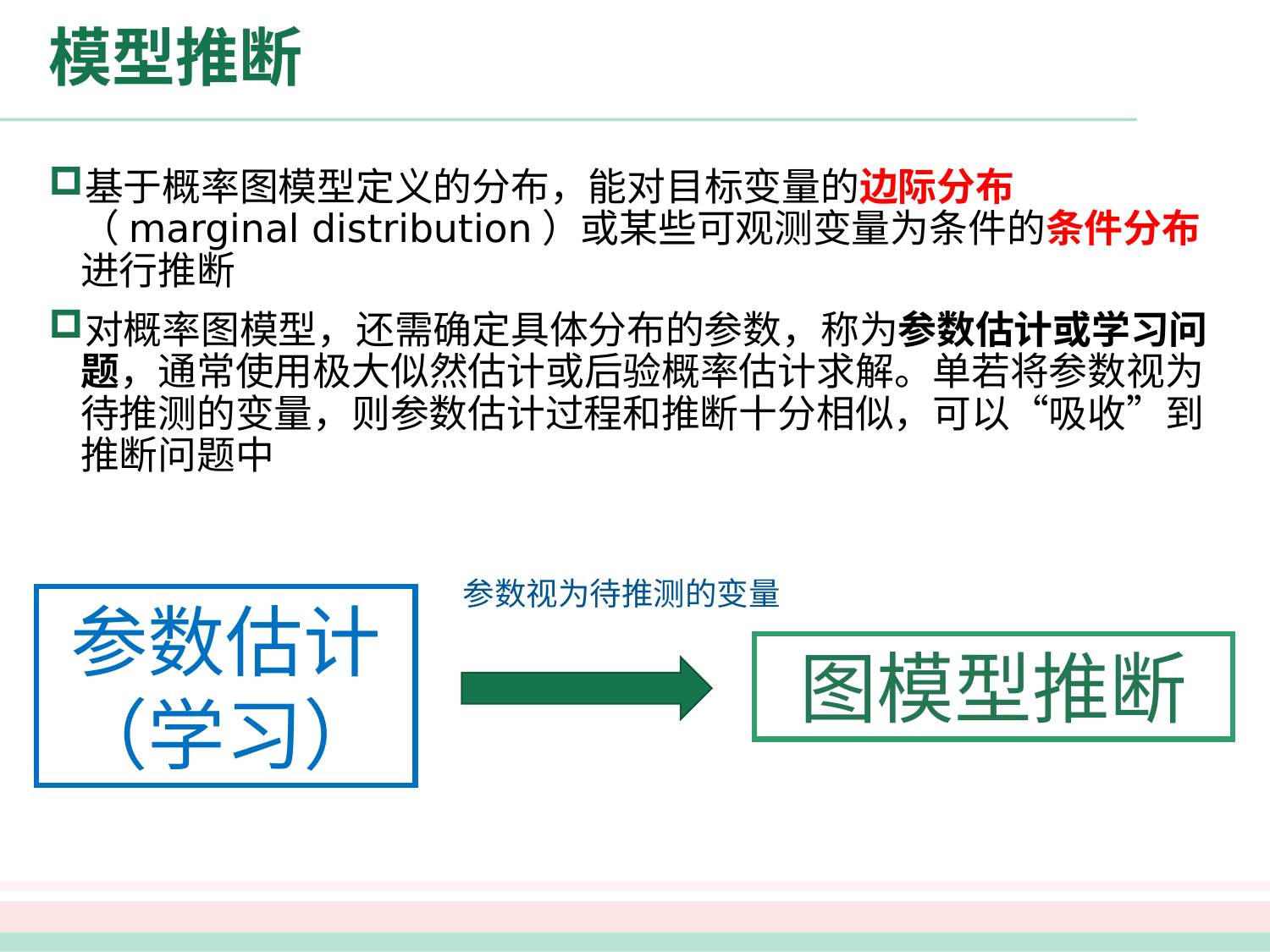

# 模型推断
基于概率图模型定义的分布，能对目标变量的边际分布（marginal distribution）或某些可观测变量为条件的条件分布进行推断
对概率图模型，还需确定具体分布的参数，称为参数估计或学习问题，通常使用极大似然估计或后验概率估计求解。单若将参数视为待推测的变量，则参数估计过程和推断十分相似，可以“吸收”到推断问题中
参数视为待推测的变量
参数估计（学习）
图模型推断